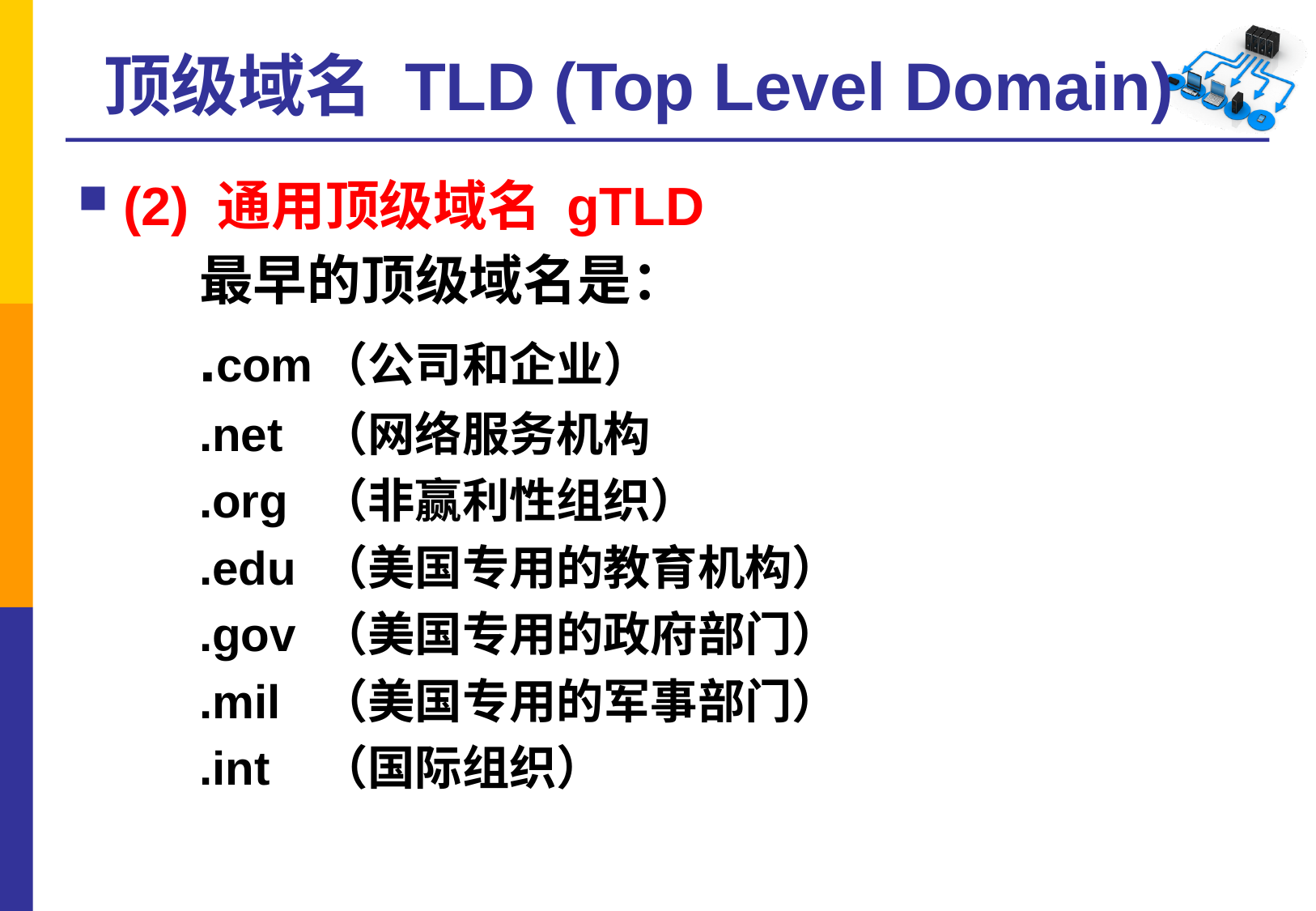

# 顶级域名 TLD (Top Level Domain)
(2) 通用顶级域名 gTLD
	最早的顶级域名是：
	.com	（公司和企业）
	.net	（网络服务机构
	.org	（非赢利性组织）
	.edu	（美国专用的教育机构）
	.gov	（美国专用的政府部门）
	.mil	（美国专用的军事部门）
	.int	（国际组织）